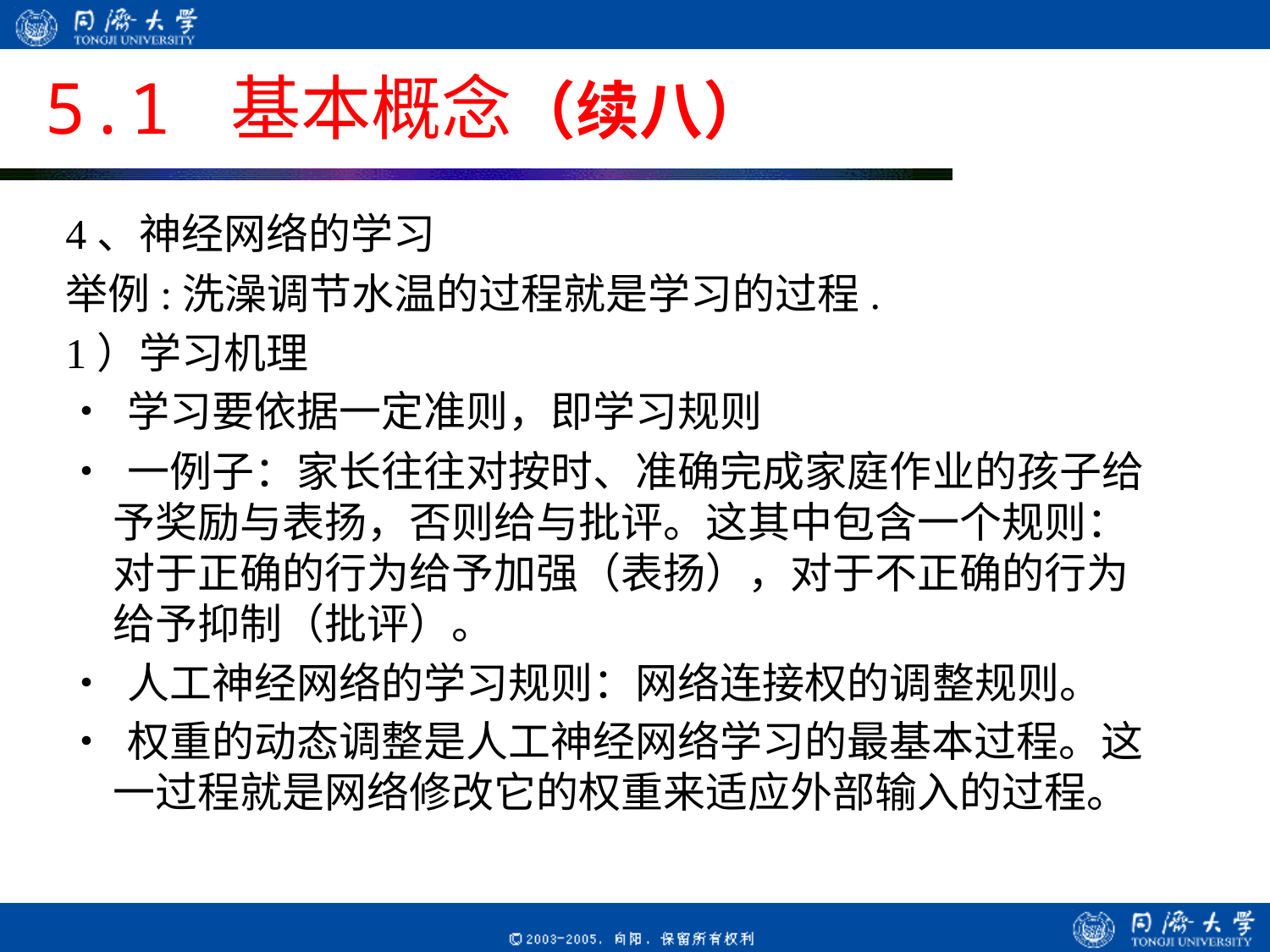

# 5.1 基本概念（续八）
4、神经网络的学习
举例:洗澡调节水温的过程就是学习的过程.
1）学习机理
• 学习要依据一定准则，即学习规则
• 一例子：家长往往对按时、准确完成家庭作业的孩子给予奖励与表扬，否则给与批评。这其中包含一个规则：对于正确的行为给予加强（表扬），对于不正确的行为给予抑制（批评）。
• 人工神经网络的学习规则：网络连接权的调整规则。
• 权重的动态调整是人工神经网络学习的最基本过程。这一过程就是网络修改它的权重来适应外部输入的过程。